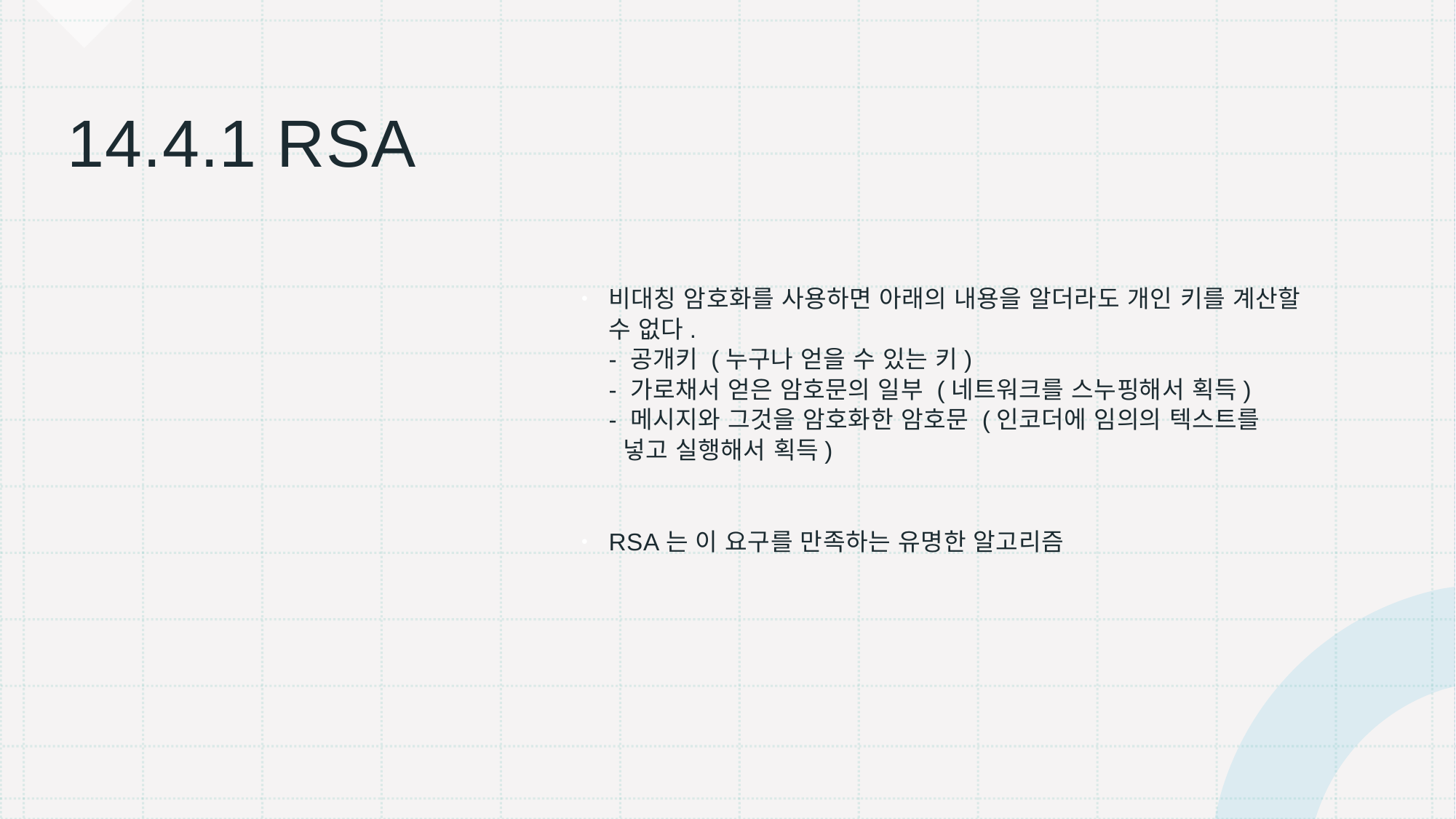

비대칭 암호화를 사용하면 아래의 내용을 알더라도 개인 키를 계산할 수 없다.
- 공개키 (누구나 얻을 수 있는 키)
- 가로채서 얻은 암호문의 일부 (네트워크를 스누핑해서 획득)
- 메시지와 그것을 암호화한 암호문 (인코더에 임의의 텍스트를
  넣고 실행해서 획득)

RSA는 이 요구를 만족하는 유명한 알고리즘
# 14.4.1 RSA